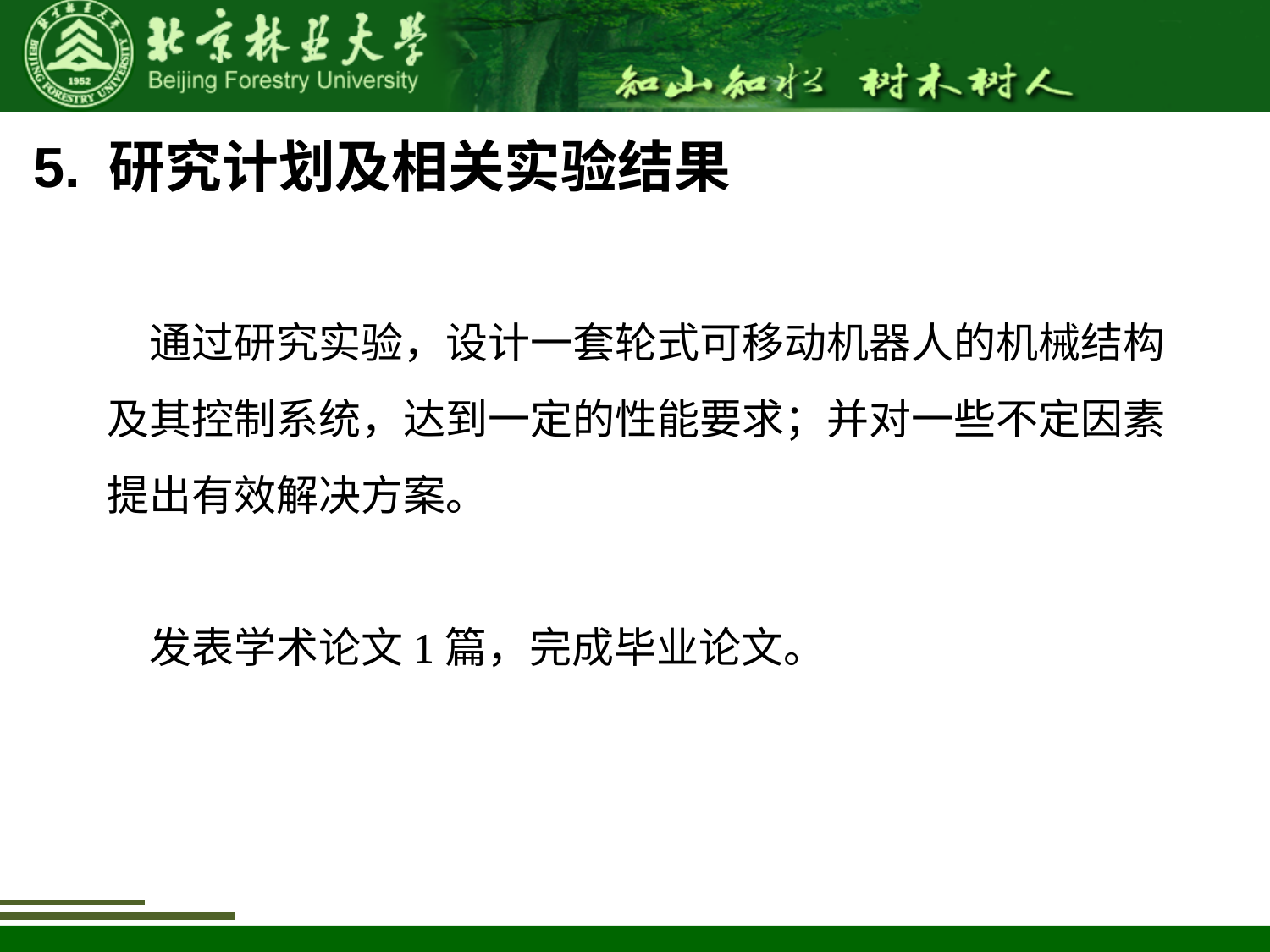

5. 研究计划及相关实验结果
通过研究实验，设计一套轮式可移动机器人的机械结构及其控制系统，达到一定的性能要求；并对一些不定因素提出有效解决方案。

发表学术论文1篇，完成毕业论文。